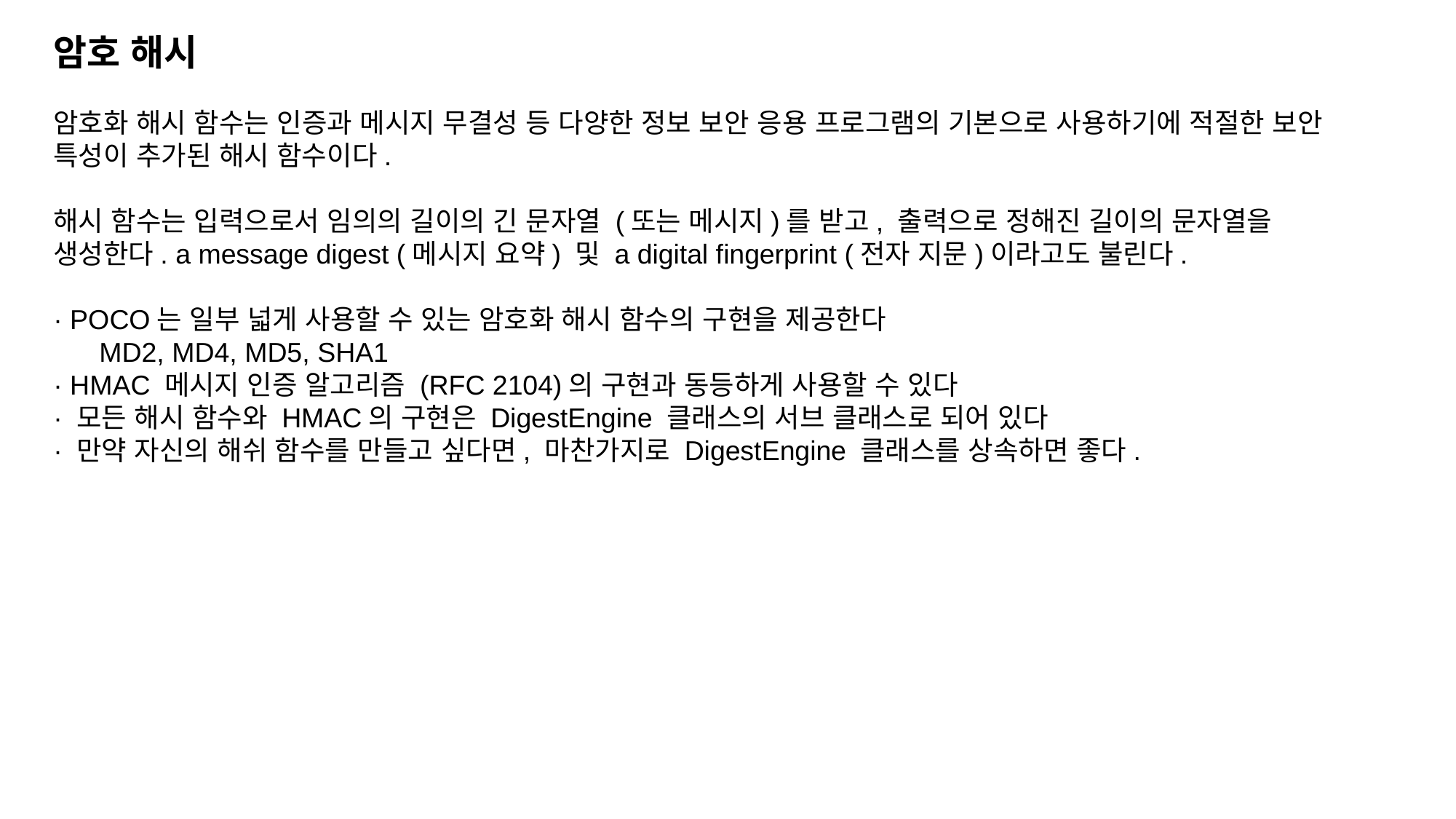

암호 해시

암호화 해시 함수는 인증과 메시지 무결성 등 다양한 정보 보안 응용 프로그램의 기본으로 사용하기에 적절한 보안 특성이 추가된 해시 함수이다.

해시 함수는 입력으로서 임의의 길이의 긴 문자열 (또는 메시지)를 받고, 출력으로 정해진 길이의 문자열을 생성한다. a message digest (메시지 요약) 및 a digital fingerprint (전자 지문)이라고도 불린다.

· POCO는 일부 넓게 사용할 수 있는 암호화 해시 함수의 구현을 제공한다
      MD2, MD4, MD5, SHA1
· HMAC 메시지 인증 알고리즘 (RFC 2104)의 구현과 동등하게 사용할 수 있다
· 모든 해시 함수와 HMAC의 구현은 DigestEngine 클래스의 서브 클래스로 되어 있다
· 만약 자신의 해쉬 함수를 만들고 싶다면, 마찬가지로 DigestEngine 클래스를 상속하면 좋다.